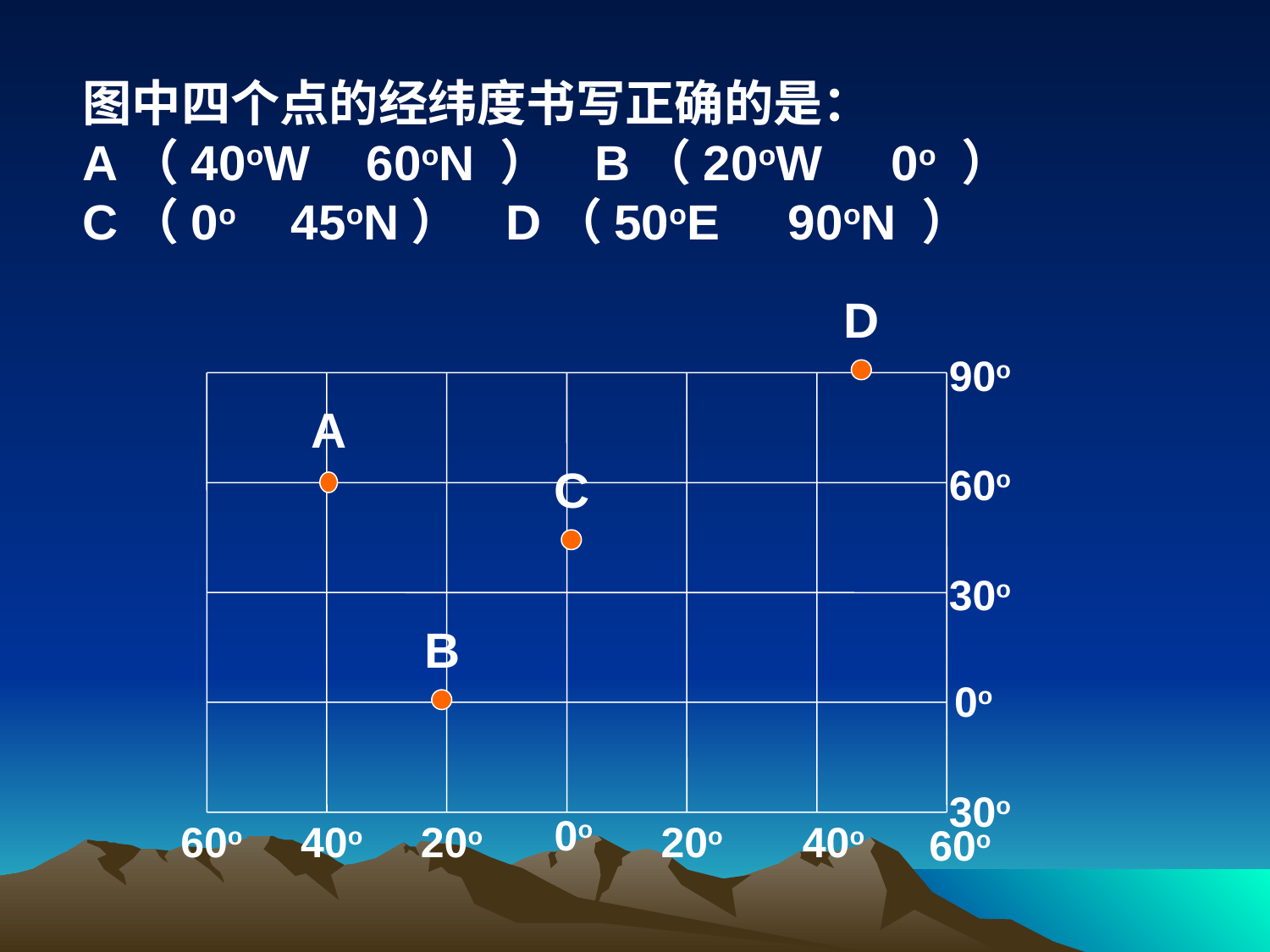

图中四个点的经纬度书写正确的是：
A（40oW       60oN ）   B（20oW     0o ）
C（0o    45oN）   D（50oE     90oN ）
D

90o

A

C

60o
30o
B

0o
30o
0o
60o
40o
20o
20o
40o
60o